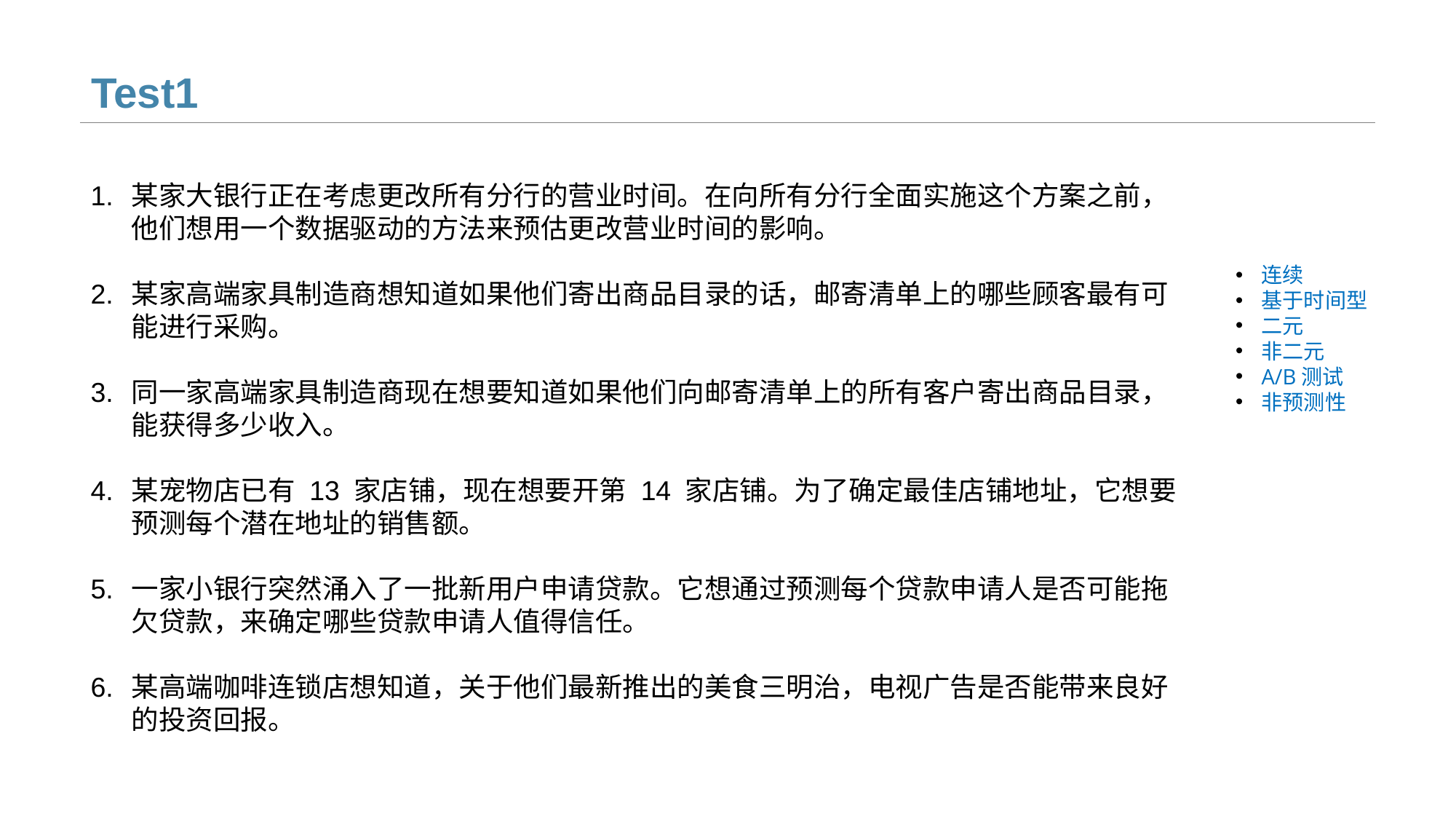

# Test1
某家大银行正在考虑更改所有分行的营业时间。在向所有分行全面实施这个方案之前，他们想用一个数据驱动的方法来预估更改营业时间的影响。

某家高端家具制造商想知道如果他们寄出商品目录的话，邮寄清单上的哪些顾客最有可能进行采购。

同一家高端家具制造商现在想要知道如果他们向邮寄清单上的所有客户寄出商品目录，能获得多少收入。

某宠物店已有 13 家店铺，现在想要开第 14 家店铺。为了确定最佳店铺地址，它想要预测每个潜在地址的销售额。

一家小银行突然涌入了一批新用户申请贷款。它想通过预测每个贷款申请人是否可能拖欠贷款，来确定哪些贷款申请人值得信任。

某高端咖啡连锁店想知道，关于他们最新推出的美食三明治，电视广告是否能带来良好的投资回报。

连续
基于时间型
二元
非二元
A/B测试
非预测性